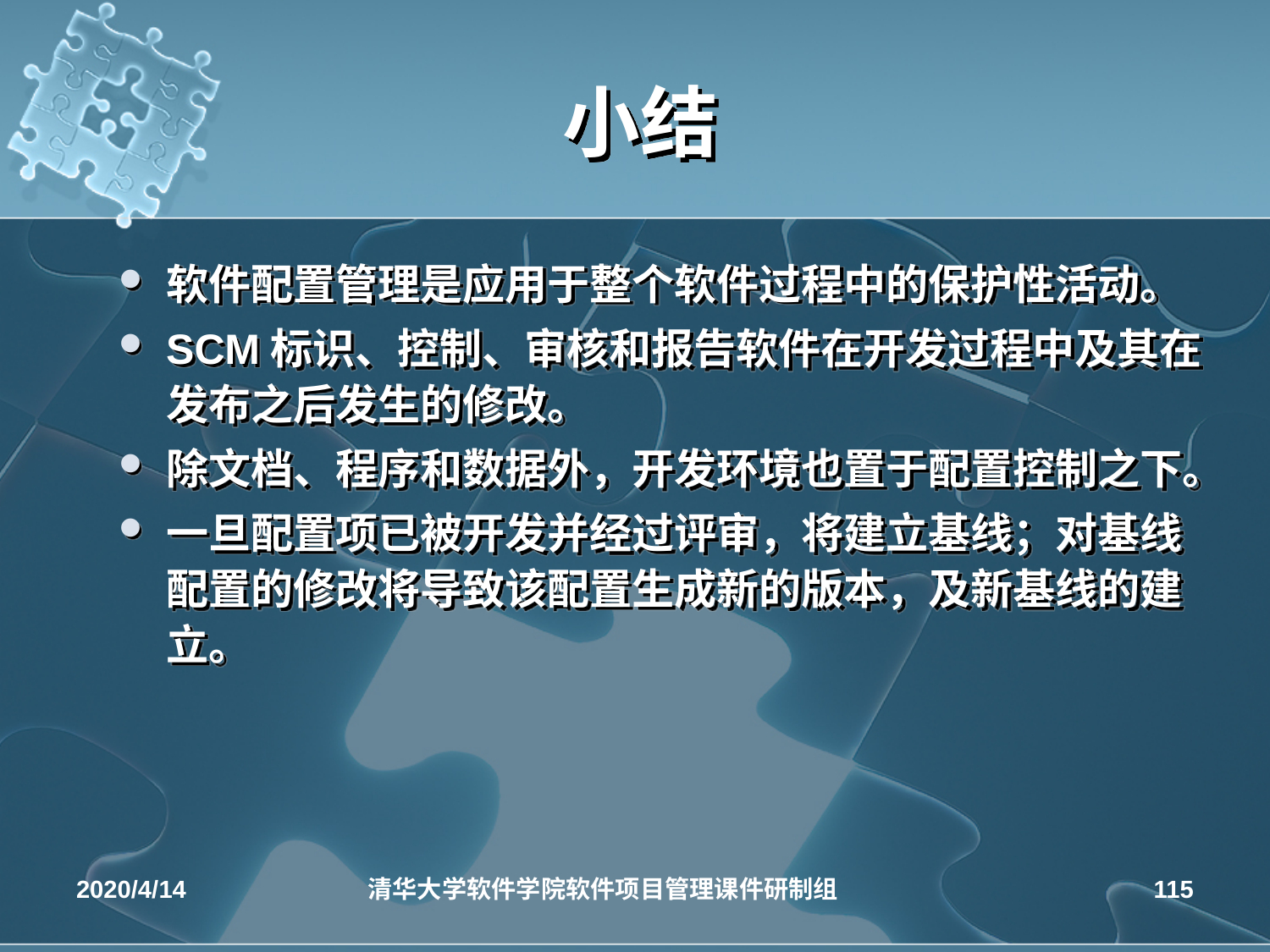

# 小结
软件配置管理是应用于整个软件过程中的保护性活动。
SCM标识、控制、审核和报告软件在开发过程中及其在发布之后发生的修改。
除文档、程序和数据外，开发环境也置于配置控制之下。
一旦配置项已被开发并经过评审，将建立基线；对基线配置的修改将导致该配置生成新的版本，及新基线的建立。

2020/4/14
清华大学软件学院软件项目管理课件研制组
115